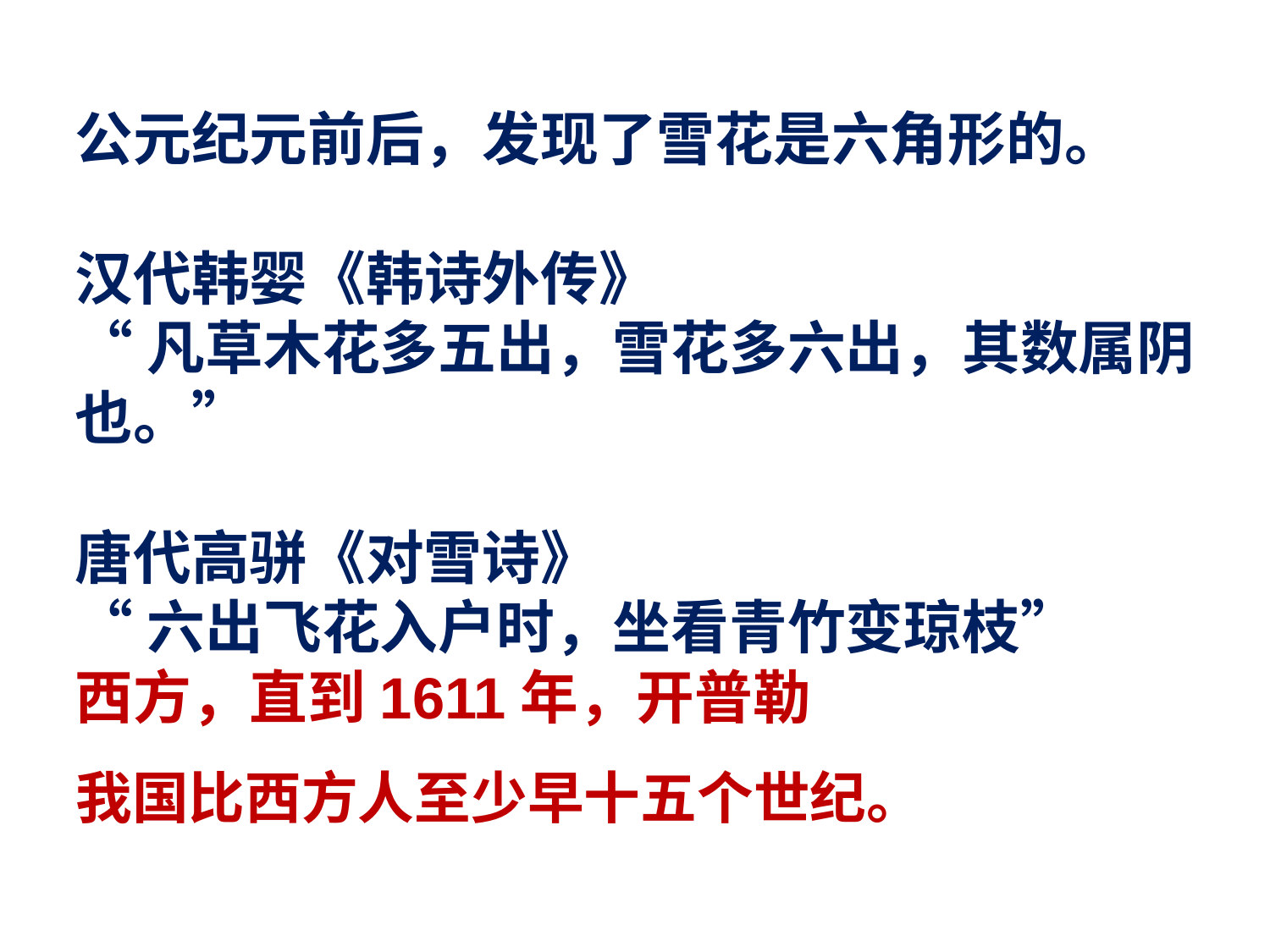

公元纪元前后，发现了雪花是六角形的。

汉代韩婴《韩诗外传》
“凡草木花多五出，雪花多六出，其数属阴也。”

唐代高骈《对雪诗》
“六出飞花入户时，坐看青竹变琼枝”
西方，直到1611年，开普勒
我国比西方人至少早十五个世纪。